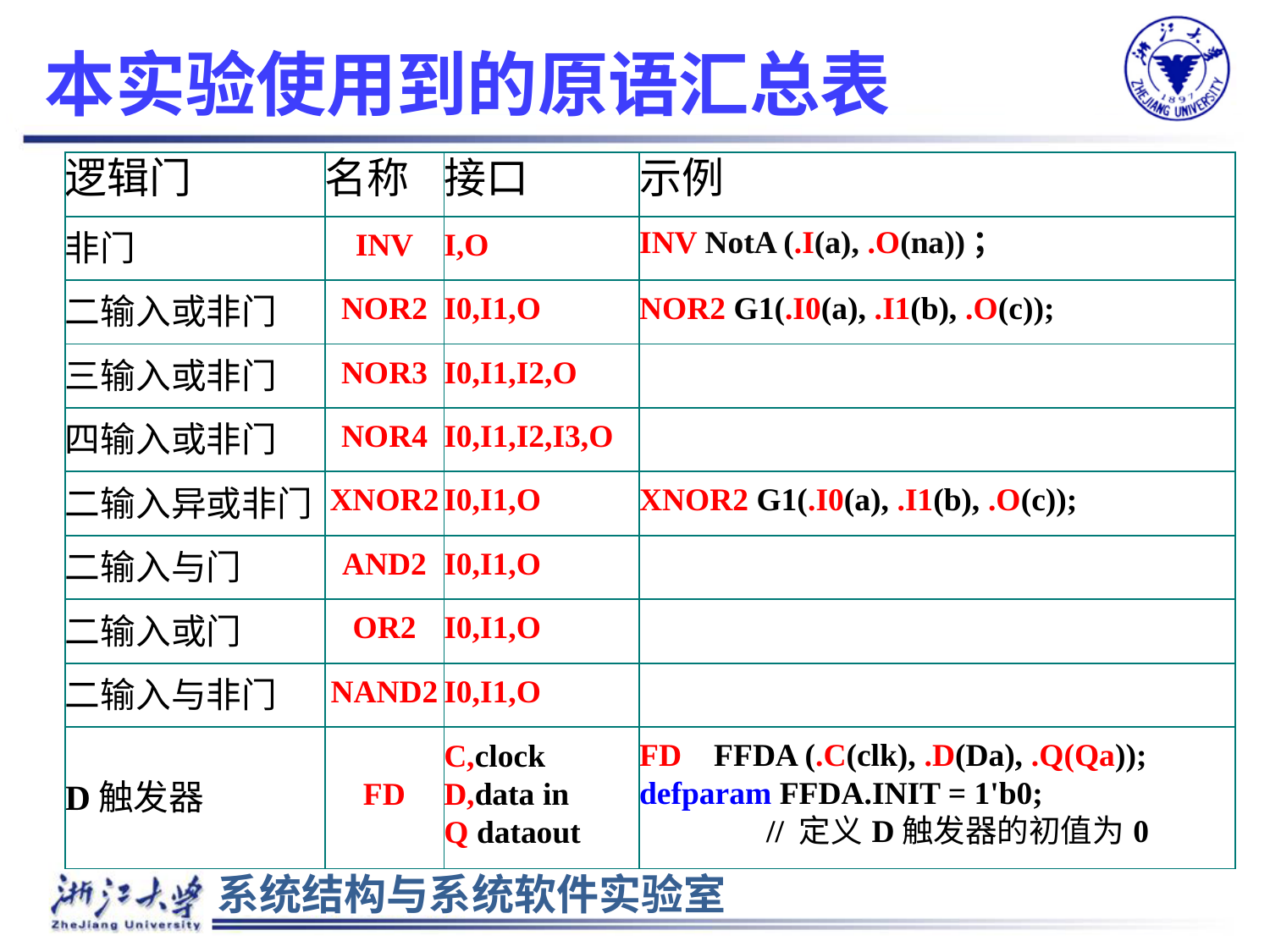

# 本实验使用到的原语汇总表
| 逻辑门 | 名称 | 接口 | 示例 |
| --- | --- | --- | --- |
| 非门 | INV | I,O | INV NotA (.I(a), .O(na))； |
| 二输入或非门 | NOR2 | I0,I1,O | NOR2 G1(.I0(a), .I1(b), .O(c)); |
| 三输入或非门 | NOR3 | I0,I1,I2,O |  |
| 四输入或非门 | NOR4 | I0,I1,I2,I3,O |  |
| 二输入异或非门 | XNOR2 | I0,I1,O | XNOR2 G1(.I0(a), .I1(b), .O(c)); |
| 二输入与门 | AND2 | I0,I1,O |  |
| 二输入或门 | OR2 | I0,I1,O |  |
| 二输入与非门 | NAND2 | I0,I1,O |  |
| D触发器 | FD | C,clock D,data in Q dataout | FD FFDA (.C(clk), .D(Da), .Q(Qa)); defparam FFDA.INIT = 1'b0; // 定义D触发器的初值为0 |